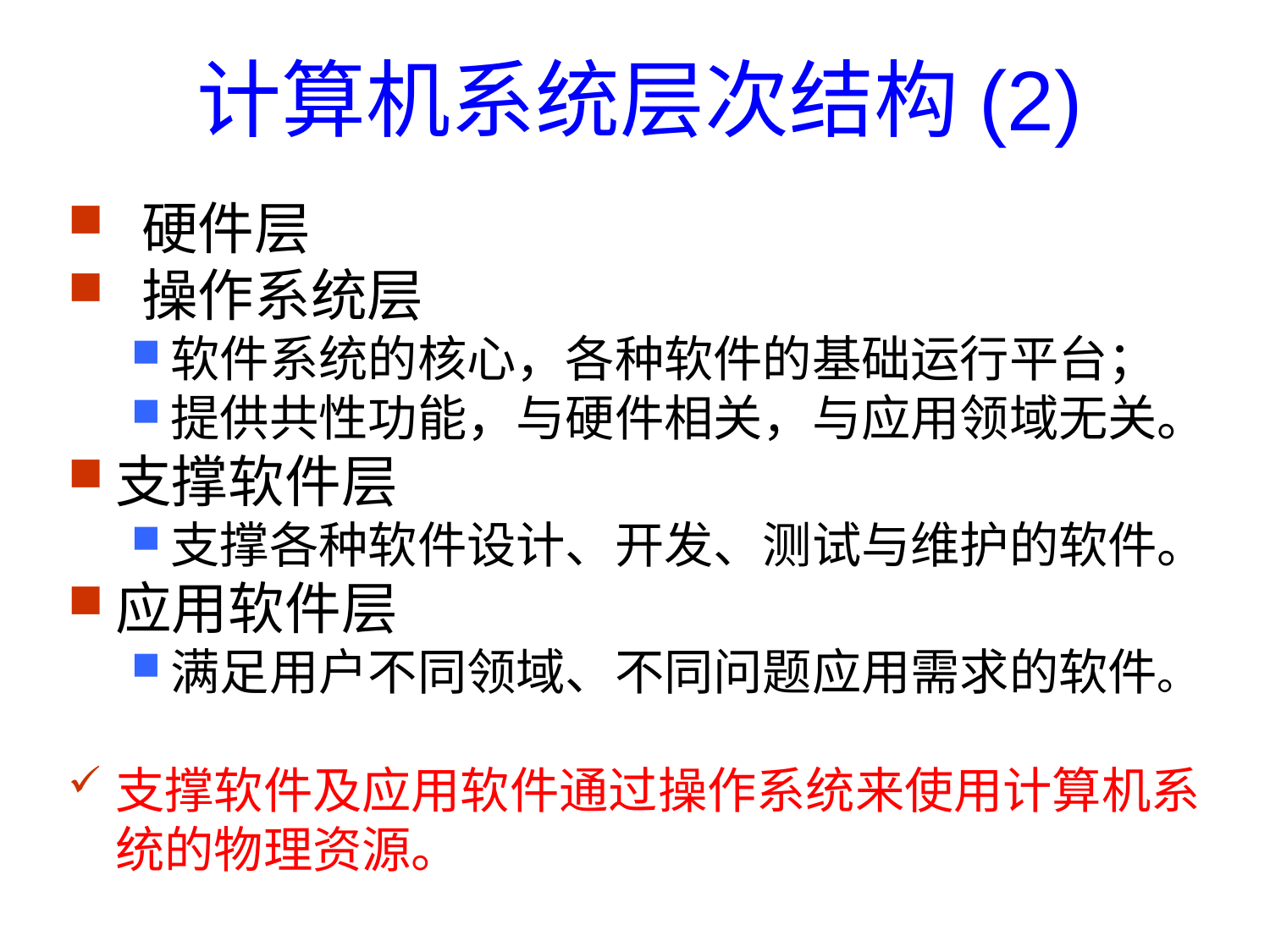

# 计算机系统层次结构(2)
 硬件层
 操作系统层
软件系统的核心，各种软件的基础运行平台；
提供共性功能，与硬件相关，与应用领域无关。
支撑软件层
支撑各种软件设计、开发、测试与维护的软件。
应用软件层
满足用户不同领域、不同问题应用需求的软件。

支撑软件及应用软件通过操作系统来使用计算机系统的物理资源。